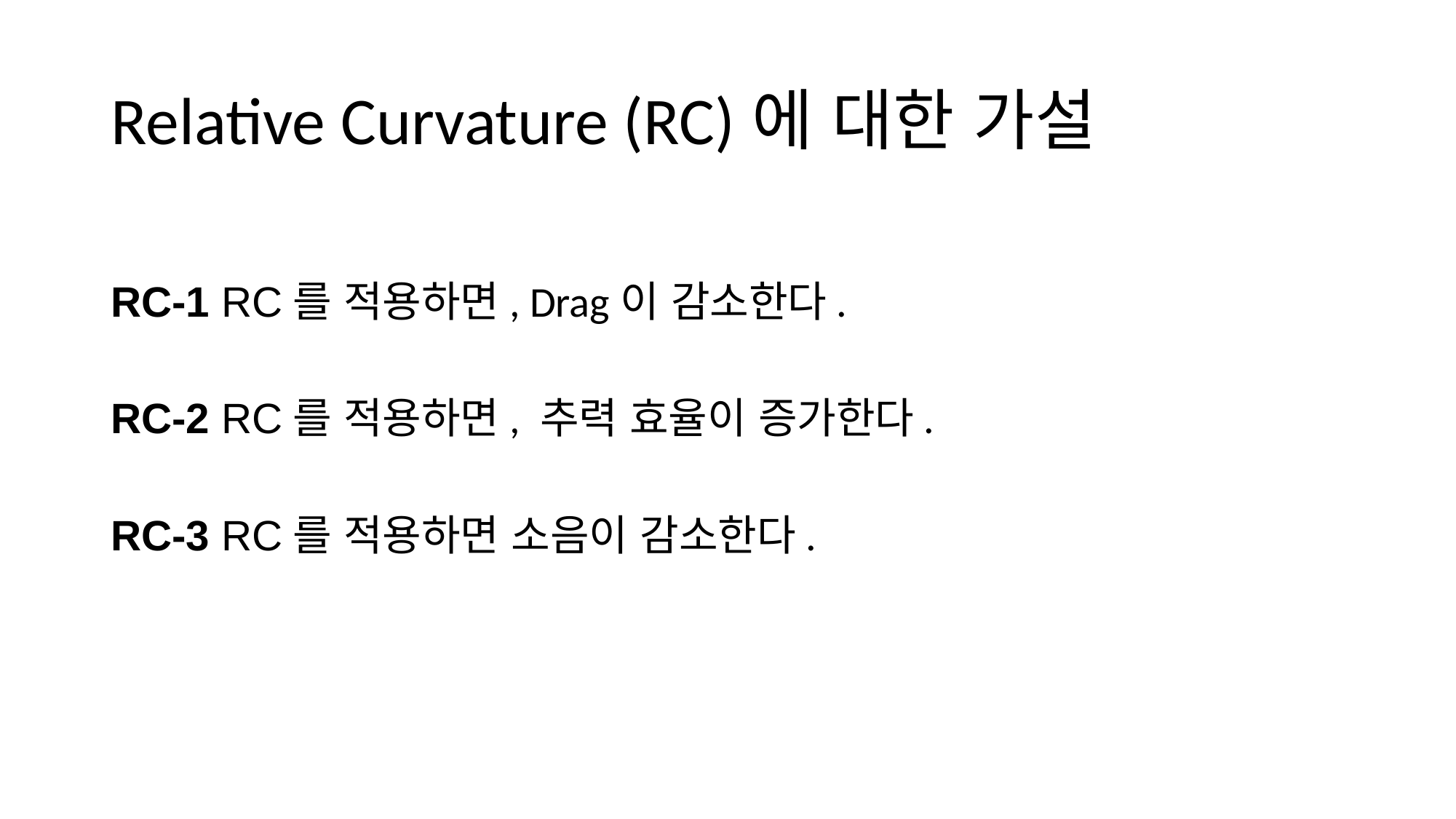

# Relative Curvature (RC)에 대한 가설
RC-1 RC를 적용하면, Drag이 감소한다.
RC-2 RC를 적용하면, 추력 효율이 증가한다.
RC-3 RC를 적용하면 소음이 감소한다.